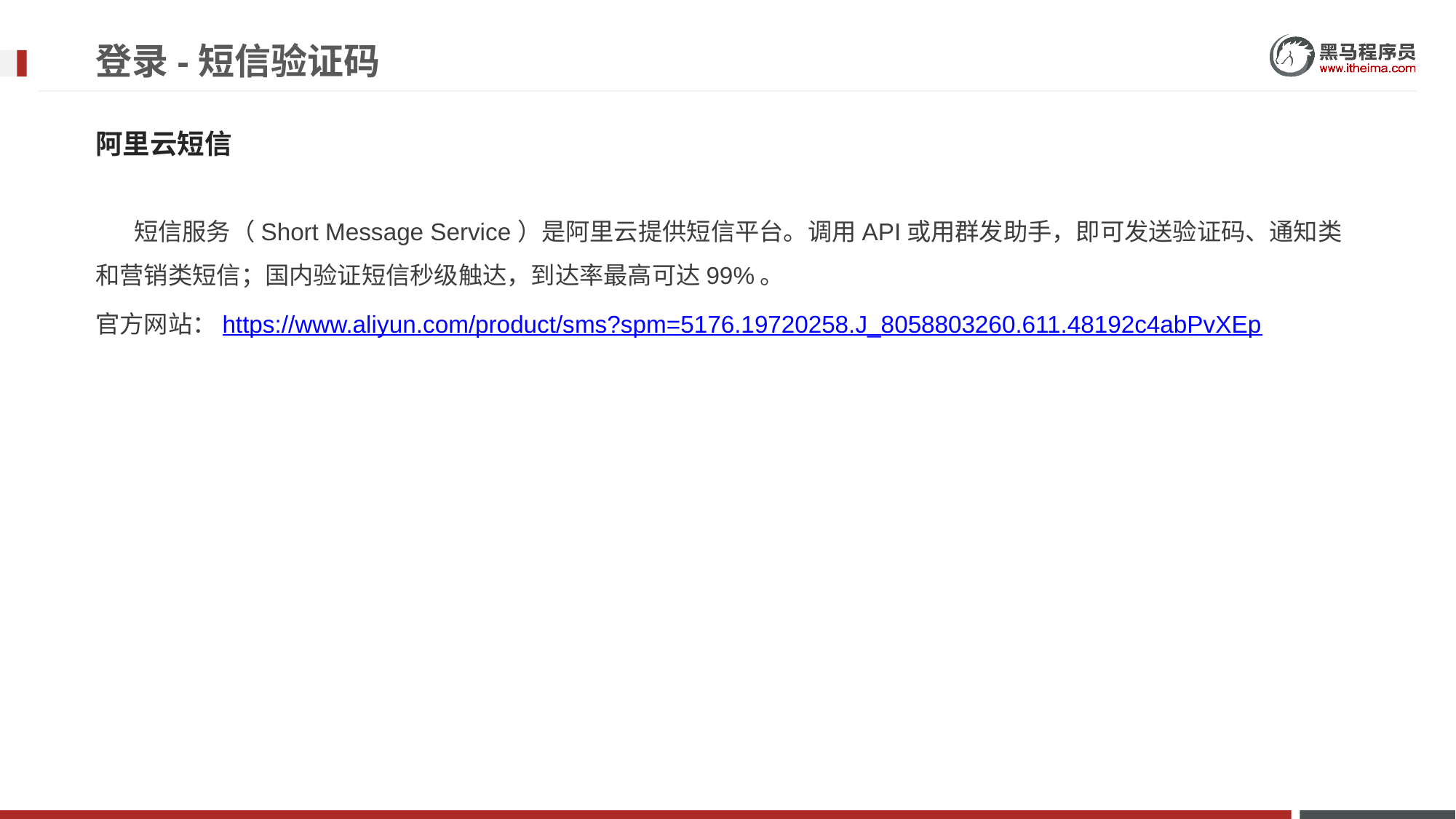

# 登录-短信验证码
阿里云短信
      短信服务（Short Message Service）是阿里云提供短信平台。调用API或用群发助手，即可发送验证码、通知类和营销类短信；国内验证短信秒级触达，到达率最高可达99%。
官方网站：https://www.aliyun.com/product/sms?spm=5176.19720258.J_8058803260.611.48192c4abPvXEp